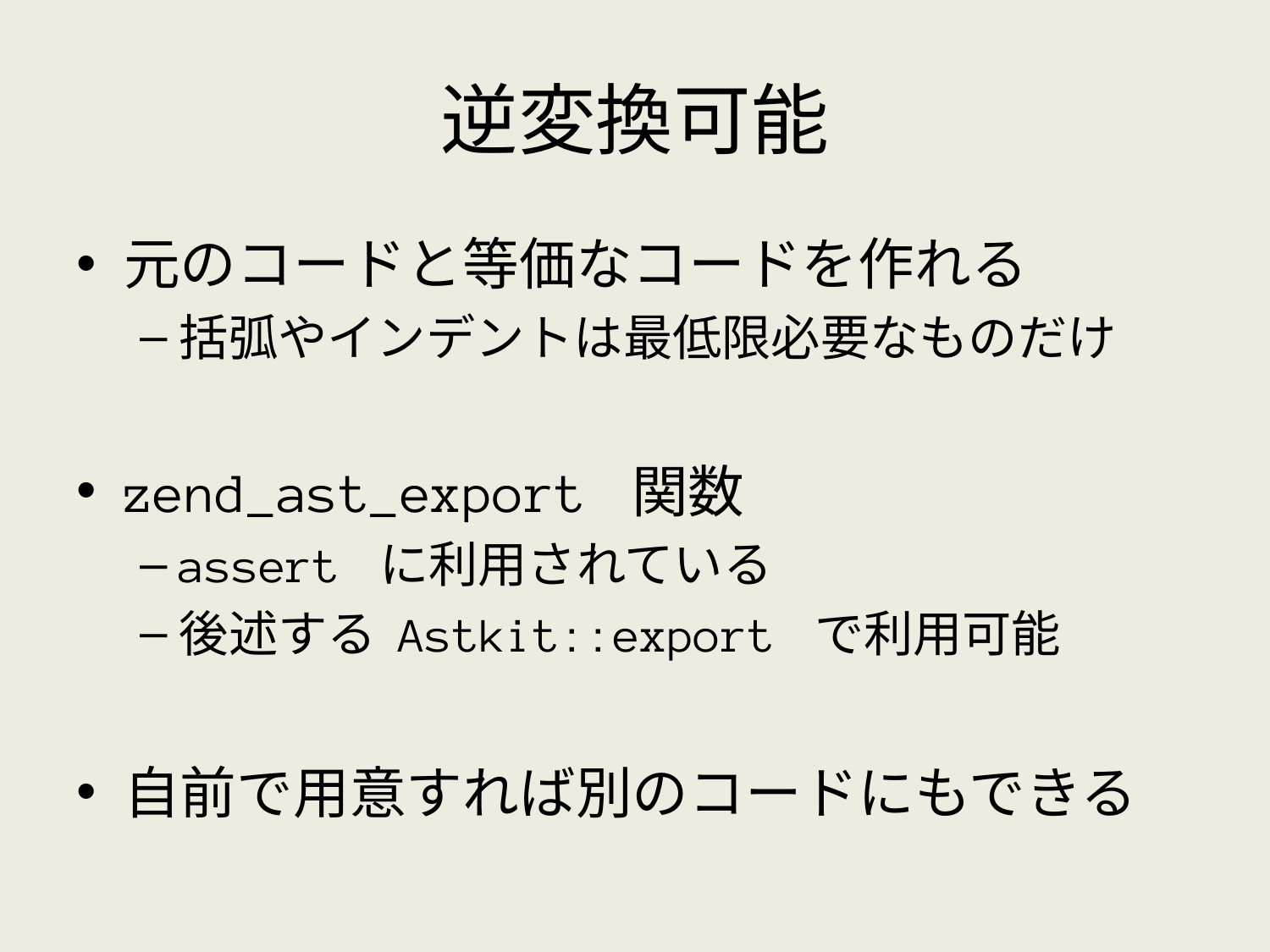

# 逆変換可能
元のコードと等価なコードを作れる
括弧やインデントは最低限必要なものだけ

zend_ast_export 関数
assert に利用されている
後述する Astkit::export で利用可能

自前で用意すれば別のコードにもできる